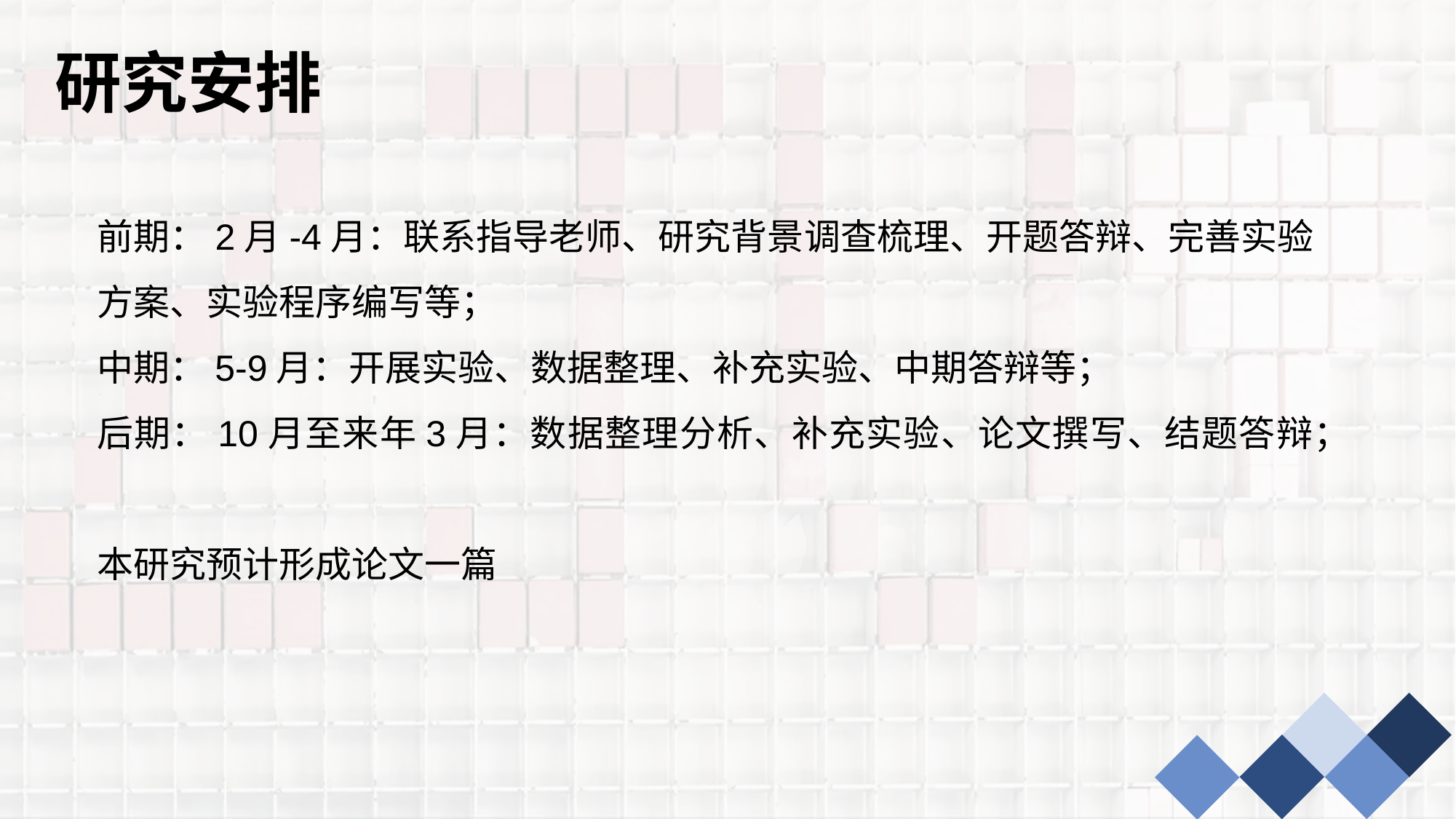

研究安排
前期：2月-4月：联系指导老师、研究背景调查梳理、开题答辩、完善实验方案、实验程序编写等；
中期：5-9月：开展实验、数据整理、补充实验、中期答辩等；
后期：10月至来年3月：数据整理分析、补充实验、论文撰写、结题答辩；

本研究预计形成论文一篇